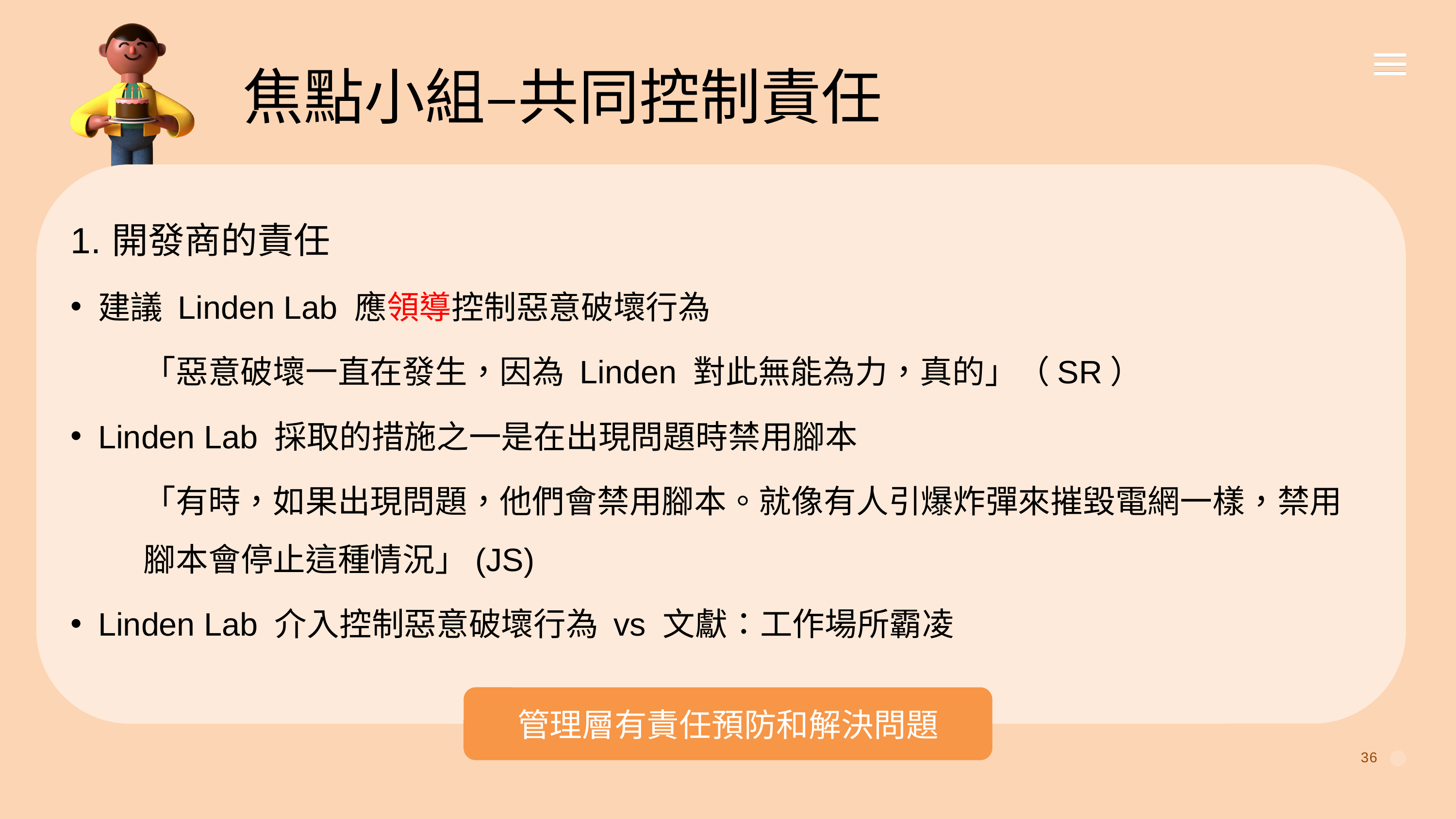

焦點小組–共同控制責任

開發商的責任
建議 Linden Lab 應領導控制惡意破壞行為
	「惡意破壞一直在發生，因為 Linden 對此無能為力，真的」（SR）
Linden Lab 採取的措施之一是在出現問題時禁用腳本
	「有時，如果出現問題，他們會禁用腳本。就像有人引爆炸彈來摧毀電網一樣，禁用	腳本會停止這種情況」(JS)
Linden Lab 介入控制惡意破壞行為 vs 文獻：工作場所霸凌

管理層有責任預防和解決問題

36